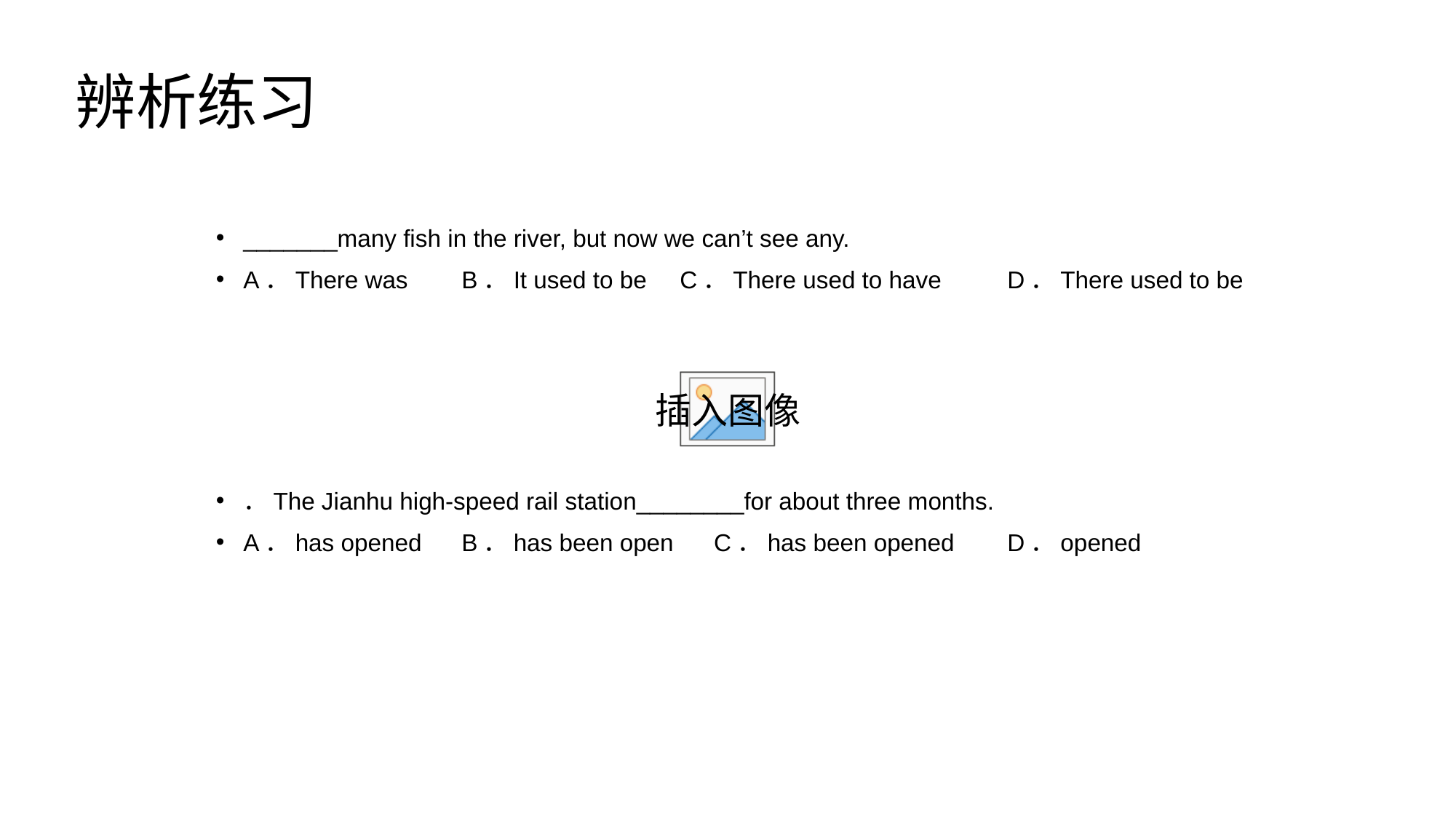

# 辨析练习
_______many fish in the river, but now we can’t see any.
A．There was	B．It used to be	C．There used to have	D．There used to be

．The Jianhu high-speed rail station________for about three months.
A．has opened	B．has been open      C．has been opened	D．opened